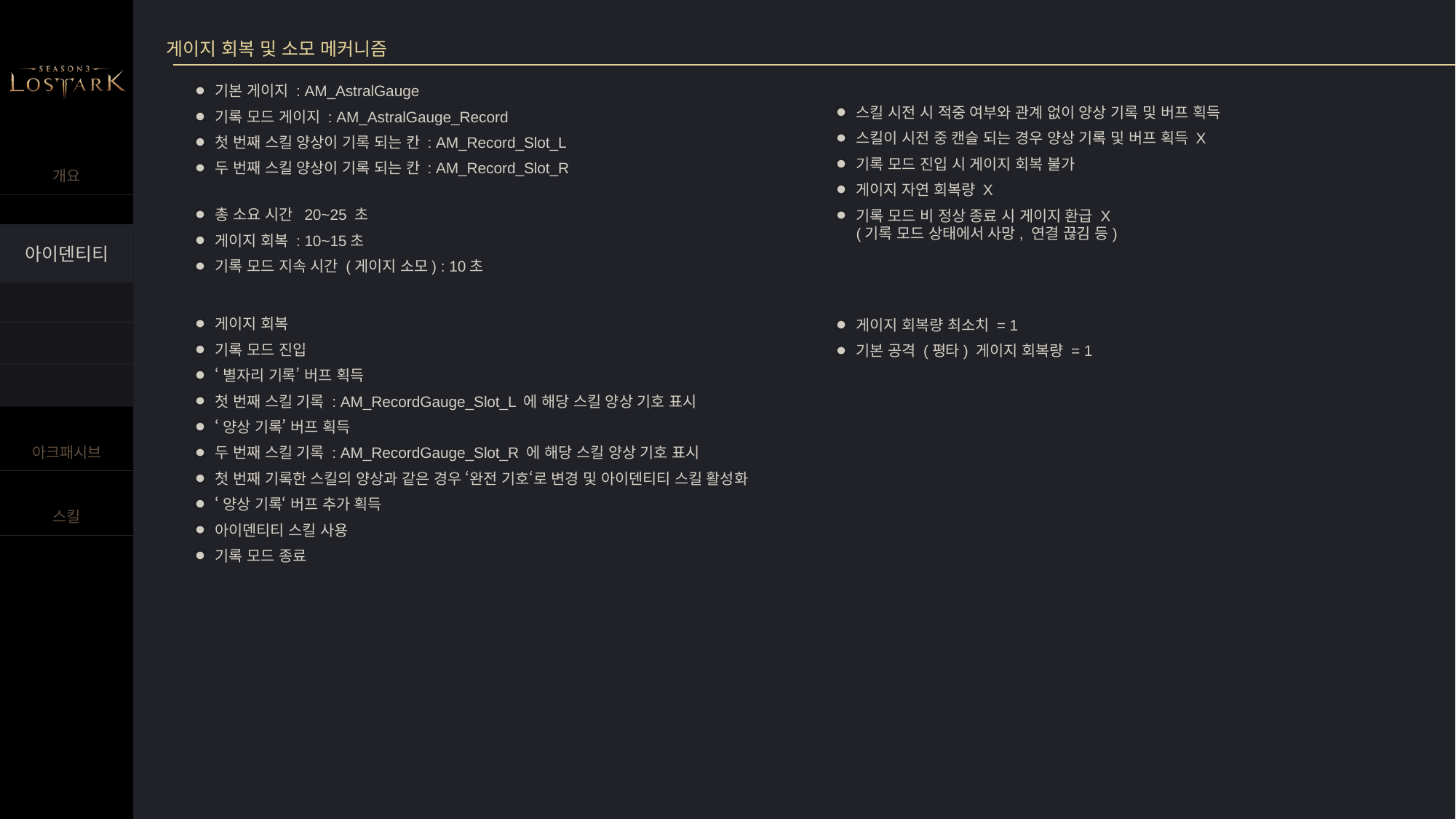

게이지 회복 및 소모 메커니즘
기본 게이지 : AM_AstralGauge
기록 모드 게이지 : AM_AstralGauge_Record
첫 번째 스킬 양상이 기록 되는 칸 : AM_Record_Slot_L
두 번째 스킬 양상이 기록 되는 칸 : AM_Record_Slot_R
스킬 시전 시 적중 여부와 관계 없이 양상 기록 및 버프 획득
스킬이 시전 중 캔슬 되는 경우 양상 기록 및 버프 획득 X
기록 모드 진입 시 게이지 회복 불가
게이지 자연 회복량 X
기록 모드 비 정상 종료 시 게이지 환급 X
(기록 모드 상태에서 사망, 연결 끊김 등)
총 소요 시간  20~25 초
게이지 회복 : 10~15초
기록 모드 지속 시간 (게이지 소모) : 10초
게이지 회복
기록 모드 진입
‘별자리 기록’ 버프 획득
첫 번째 스킬 기록 : AM_RecordGauge_Slot_L 에 해당 스킬 양상 기호 표시
‘양상 기록’ 버프 획득
두 번째 스킬 기록 : AM_RecordGauge_Slot_R 에 해당 스킬 양상 기호 표시
첫 번째 기록한 스킬의 양상과 같은 경우 ‘완전 기호‘로 변경 및 아이덴티티 스킬 활성화
‘양상 기록‘ 버프 추가 획득
아이덴티티 스킬 사용
기록 모드 종료
게이지 회복량 최소치 = 1
기본 공격 (평타) 게이지 회복량 = 1